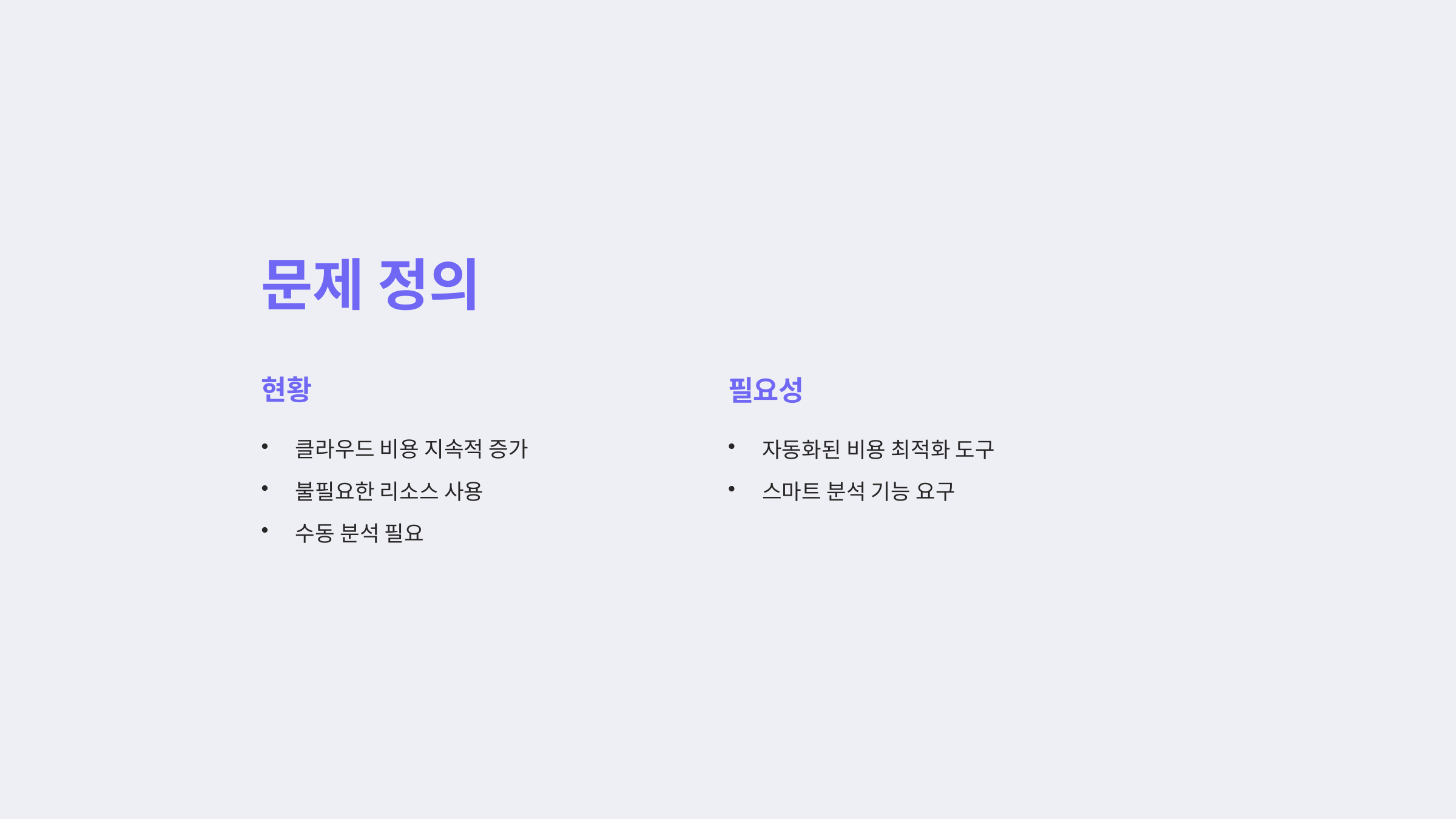

문제 정의
현황
필요성
클라우드 비용 지속적 증가
자동화된 비용 최적화 도구
불필요한 리소스 사용
스마트 분석 기능 요구
수동 분석 필요